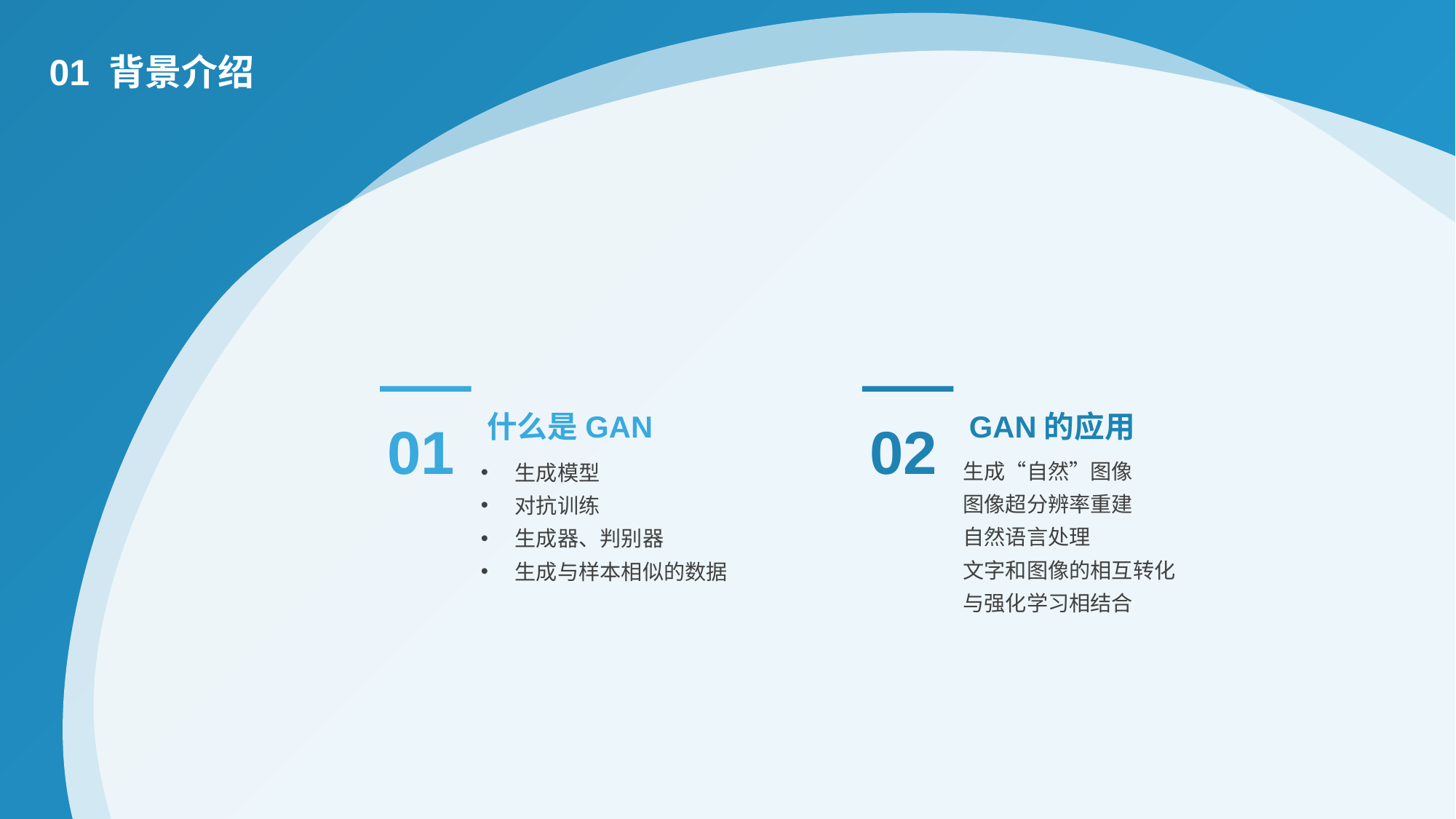

01 背景介绍
01
02

什么是GAN
GAN的应用
生成“自然”图像
图像超分辨率重建
自然语言处理
文字和图像的相互转化
与强化学习相结合

生成模型
对抗训练
生成器、判别器
生成与样本相似的数据